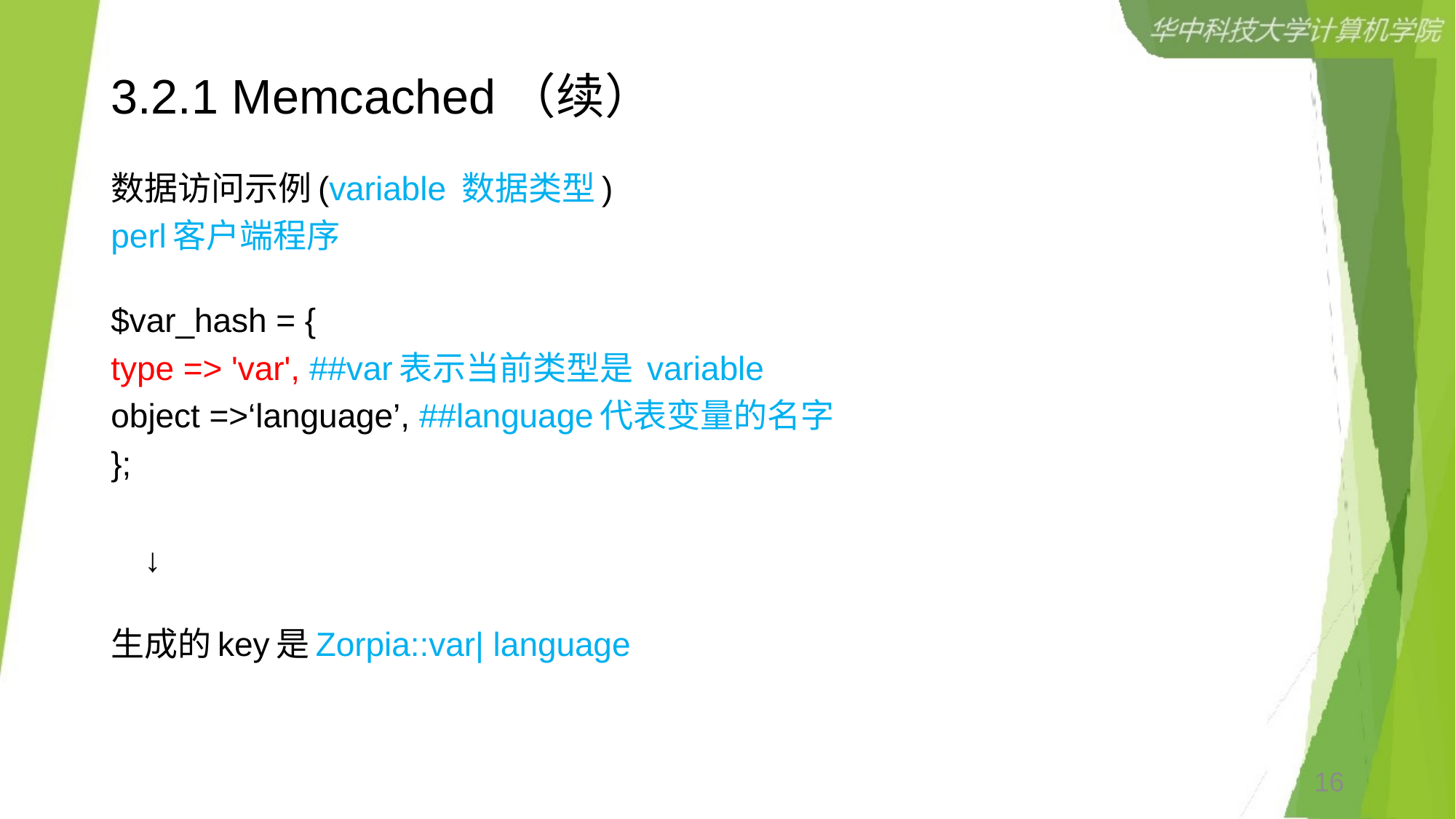

# 3.2.1 Memcached（续）
数据访问示例(variable 数据类型)
perl客户端程序
$var_hash = {
type => 'var', ##var表示当前类型是 variable
object =>‘language’, ##language代表变量的名字
};

    ↓
生成的key是Zorpia::var| language
16